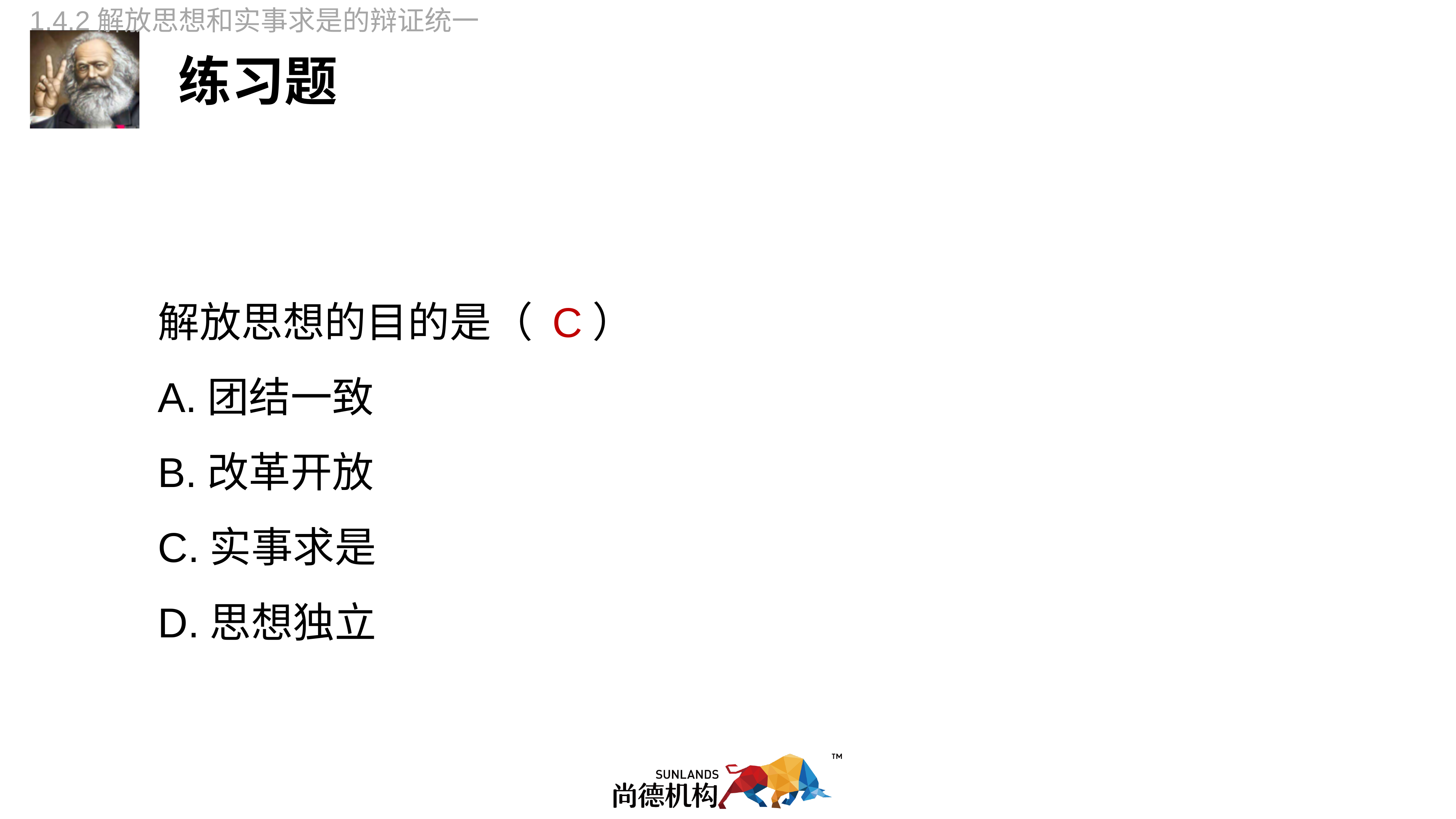

1.4.2解放思想和实事求是的辩证统一
解放思想的目的是（ C）
A.团结一致
B.改革开放
C.实事求是
D.思想独立